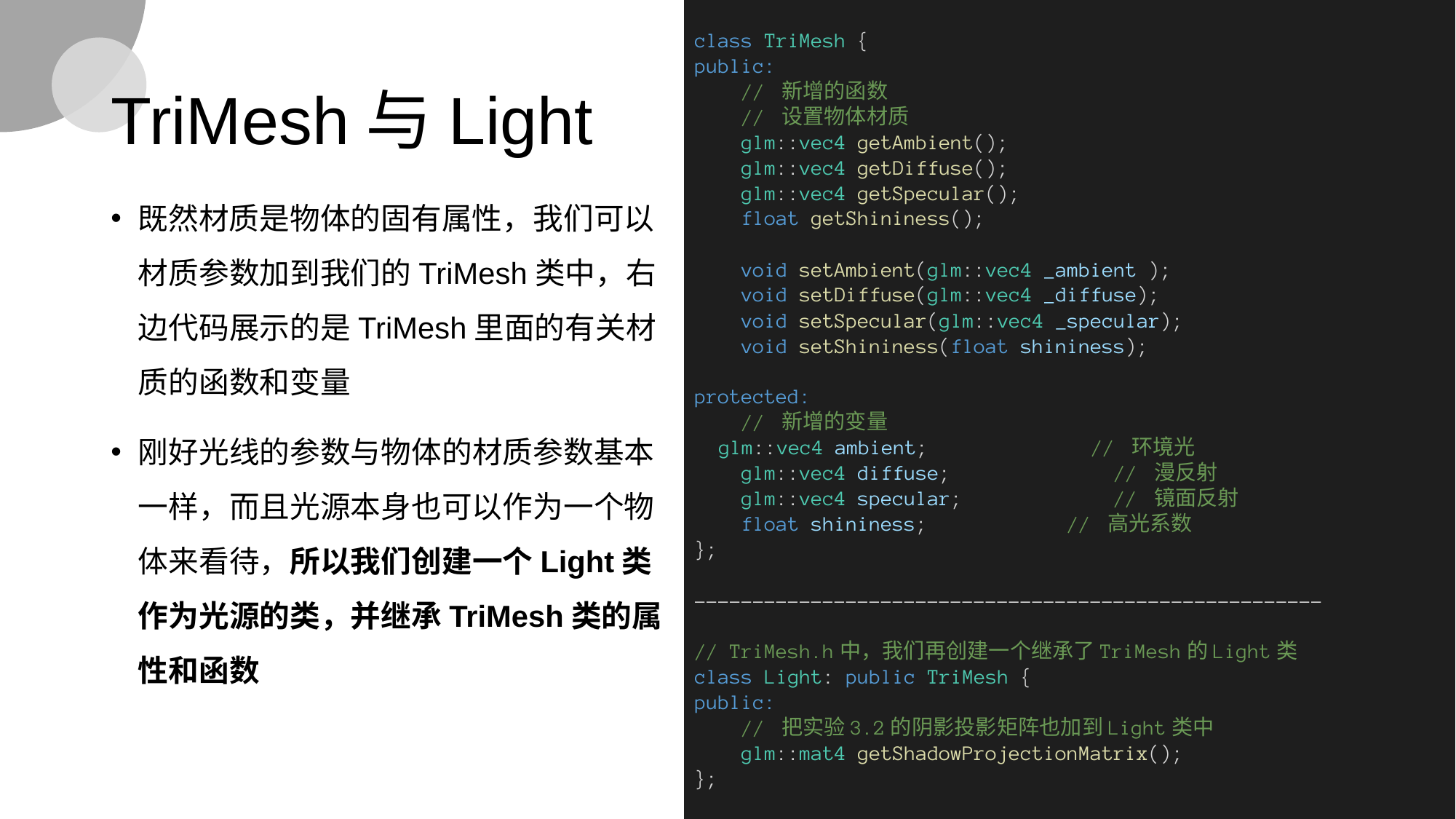

class TriMesh {
public:
    // 新增的函数
    // 设置物体材质
    glm::vec4 getAmbient();
    glm::vec4 getDiffuse();
    glm::vec4 getSpecular();
    float getShininess();
    void setAmbient(glm::vec4 _ambient );
    void setDiffuse(glm::vec4 _diffuse);
    void setSpecular(glm::vec4 _specular);
    void setShininess(float shininess);
protected:
    // 新增的变量
    glm::vec4 ambient;              // 环境光
    glm::vec4 diffuse;              // 漫反射
    glm::vec4 specular;             // 镜面反射
    float shininess;            // 高光系数
};

------------------------------------------------------

// TriMesh.h中，我们再创建一个继承了TriMesh的Light类
class Light: public TriMesh {
public:
    // 把实验3.2的阴影投影矩阵也加到Light类中
    glm::mat4 getShadowProjectionMatrix();
};
# TriMesh与Light
既然材质是物体的固有属性，我们可以材质参数加到我们的TriMesh类中，右边代码展示的是TriMesh里面的有关材质的函数和变量
刚好光线的参数与物体的材质参数基本一样，而且光源本身也可以作为一个物体来看待，所以我们创建一个Light类作为光源的类，并继承TriMesh类的属性和函数